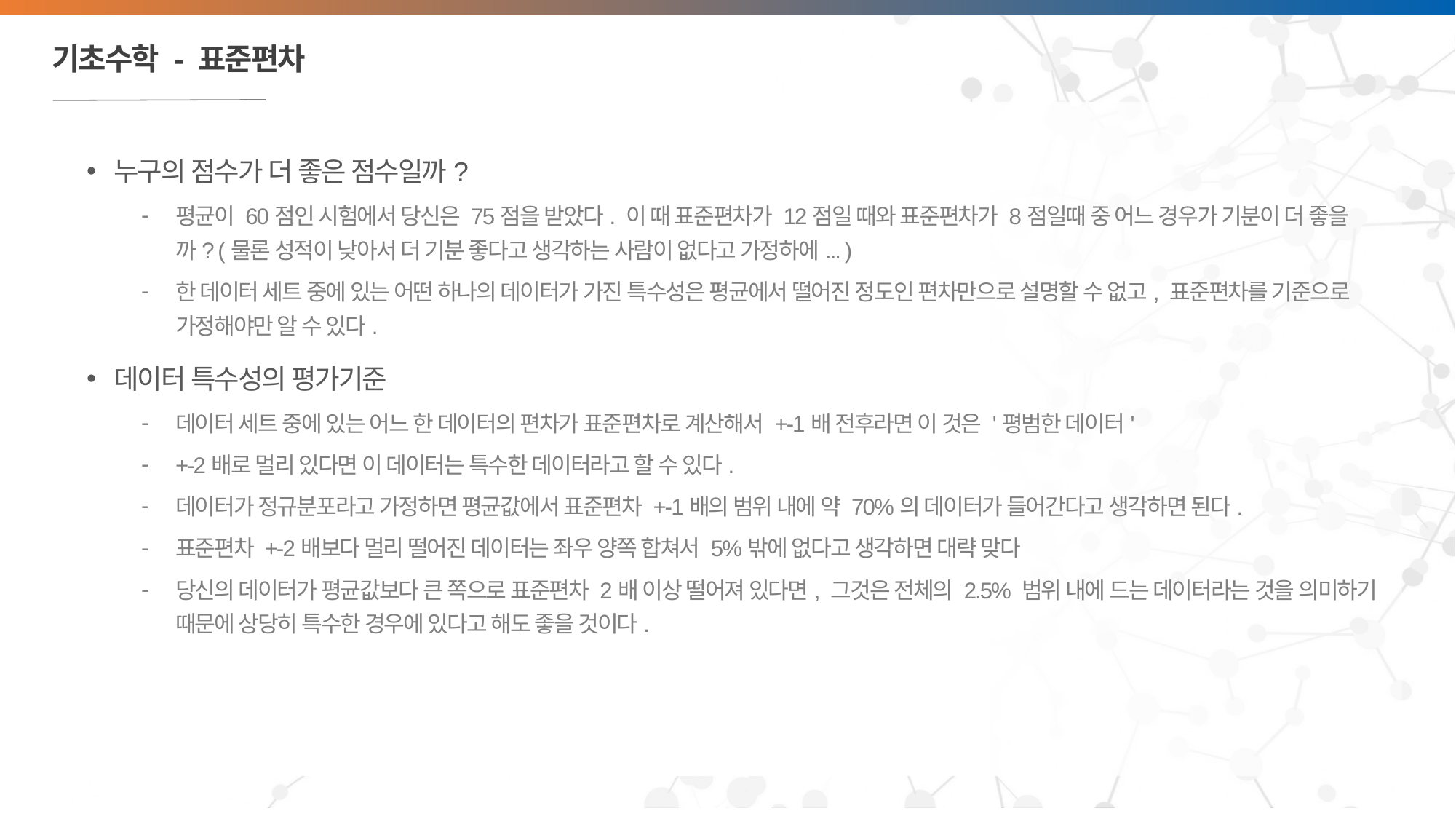

# 기초수학 - 표준편차

누구의 점수가 더 좋은 점수일까?
평균이 60점인 시험에서 당신은 75점을 받았다. 이 때 표준편차가 12점일 때와 표준편차가 8점일때 중 어느 경우가 기분이 더 좋을까? (물론 성적이 낮아서 더 기분 좋다고 생각하는 사람이 없다고 가정하에... )
한 데이터 세트 중에 있는 어떤 하나의 데이터가 가진 특수성은 평균에서 떨어진 정도인 편차만으로 설명할 수 없고, 표준편차를 기준으로 가정해야만 알 수 있다.
데이터 특수성의 평가기준
데이터 세트 중에 있는 어느 한 데이터의 편차가 표준편차로 계산해서 +-1배 전후라면 이 것은 '평범한 데이터'
+-2배로 멀리 있다면 이 데이터는 특수한 데이터라고 할 수 있다.
데이터가 정규분포라고 가정하면 평균값에서 표준편차 +-1배의 범위 내에 약 70%의 데이터가 들어간다고 생각하면 된다.
표준편차 +-2배보다 멀리 떨어진 데이터는 좌우 양쪽 합쳐서 5%밖에 없다고 생각하면 대략 맞다
당신의 데이터가 평균값보다 큰 쪽으로 표준편차 2배 이상 떨어져 있다면, 그것은 전체의 2.5% 범위 내에 드는 데이터라는 것을 의미하기 때문에 상당히 특수한 경우에 있다고 해도 좋을 것이다.